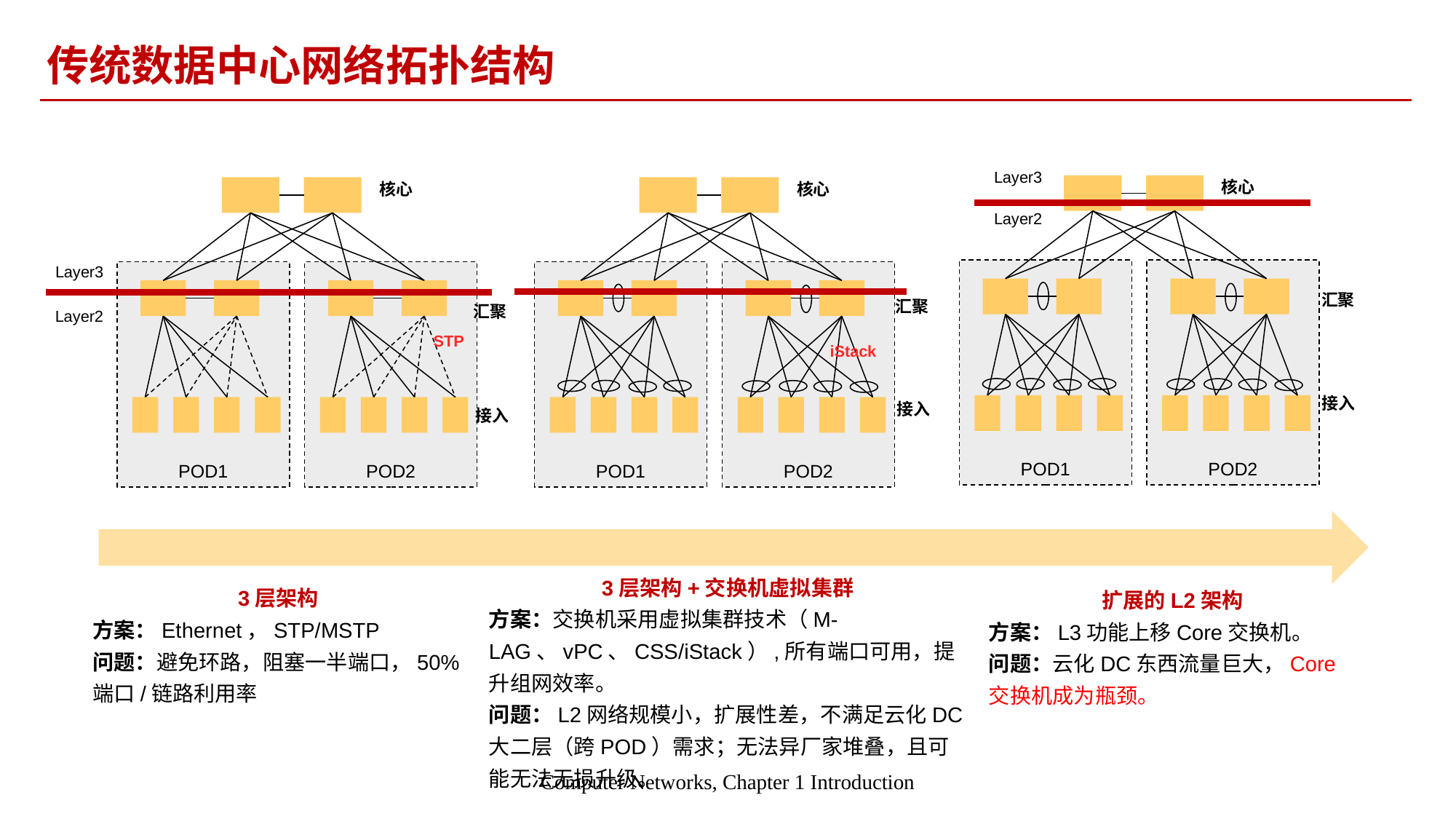

传统数据中心网络拓扑结构
Layer3
核心
核心
核心

Layer2
Layer3
POD1
POD2
POD1
POD2
POD1
POD2

汇聚

汇聚
汇聚
Layer2
STP
iStack

接入
接入

接入

3层架构+交换机虚拟集群
方案：交换机采用虚拟集群技术（M-LAG、vPC、CSS/iStack）,所有端口可用，提升组网效率。
问题：L2网络规模小，扩展性差，不满足云化DC大二层（跨POD）需求；无法异厂家堆叠，且可能无法无损升级。
3层架构
方案：Ethernet，STP/MSTP
问题：避免环路，阻塞一半端口，50%端口/链路利用率
扩展的L2架构
方案：L3功能上移Core交换机。
问题：云化DC东西流量巨大，Core交换机成为瓶颈。
Computer Networks, Chapter 1 Introduction